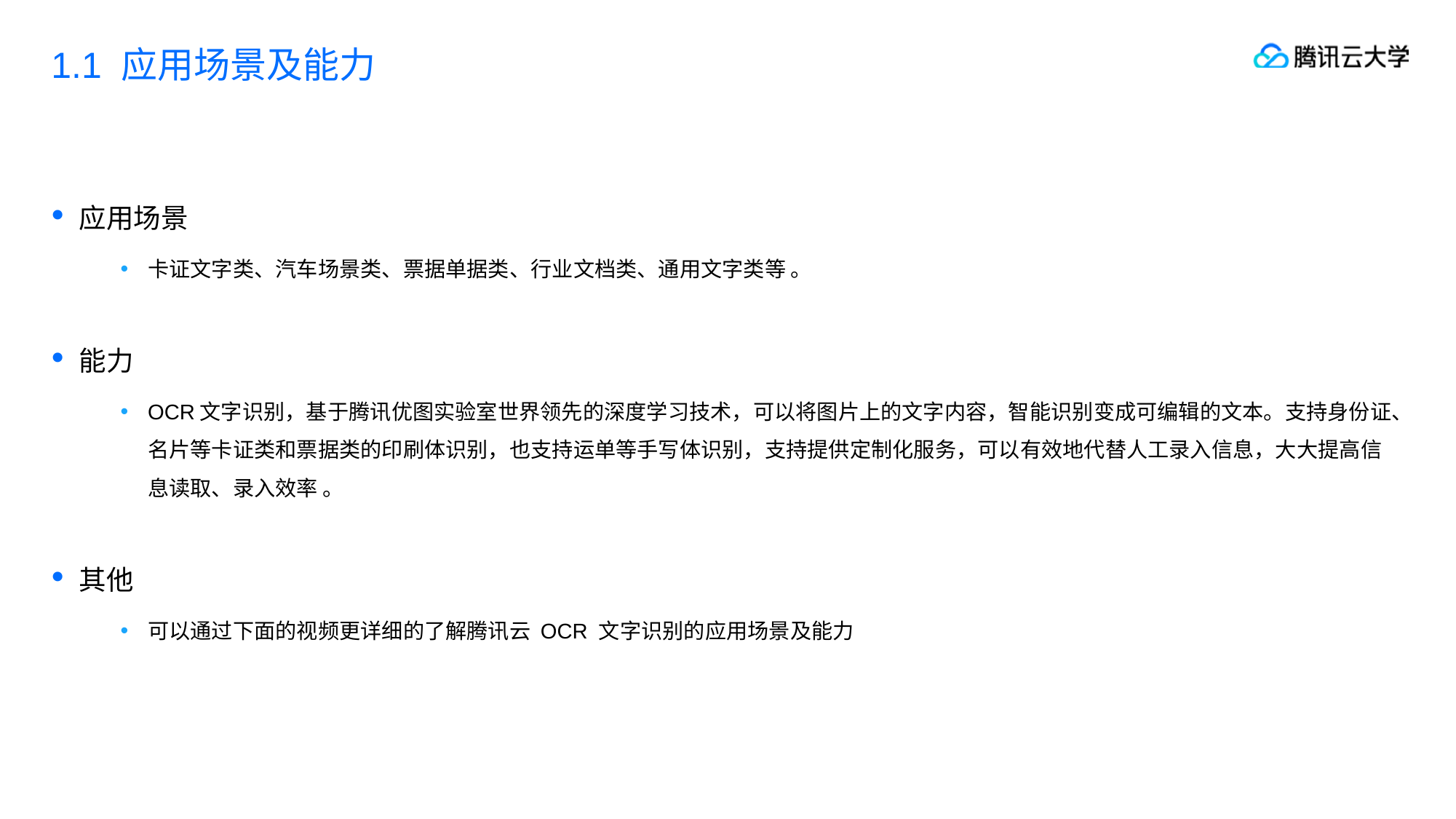

1.1 应用场景及能力
应用场景
卡证文字类、汽车场景类、票据单据类、行业文档类、通用文字类等 。
能力
OCR文字识别，基于腾讯优图实验室世界领先的深度学习技术，可以将图片上的文字内容，智能识别变成可编辑的文本。支持身份证、名片等卡证类和票据类的印刷体识别，也支持运单等手写体识别，支持提供定制化服务，可以有效地代替人工录入信息，大大提高信息读取、录入效率 。
其他
可以通过下面的视频更详细的了解腾讯云 OCR 文字识别的应用场景及能力